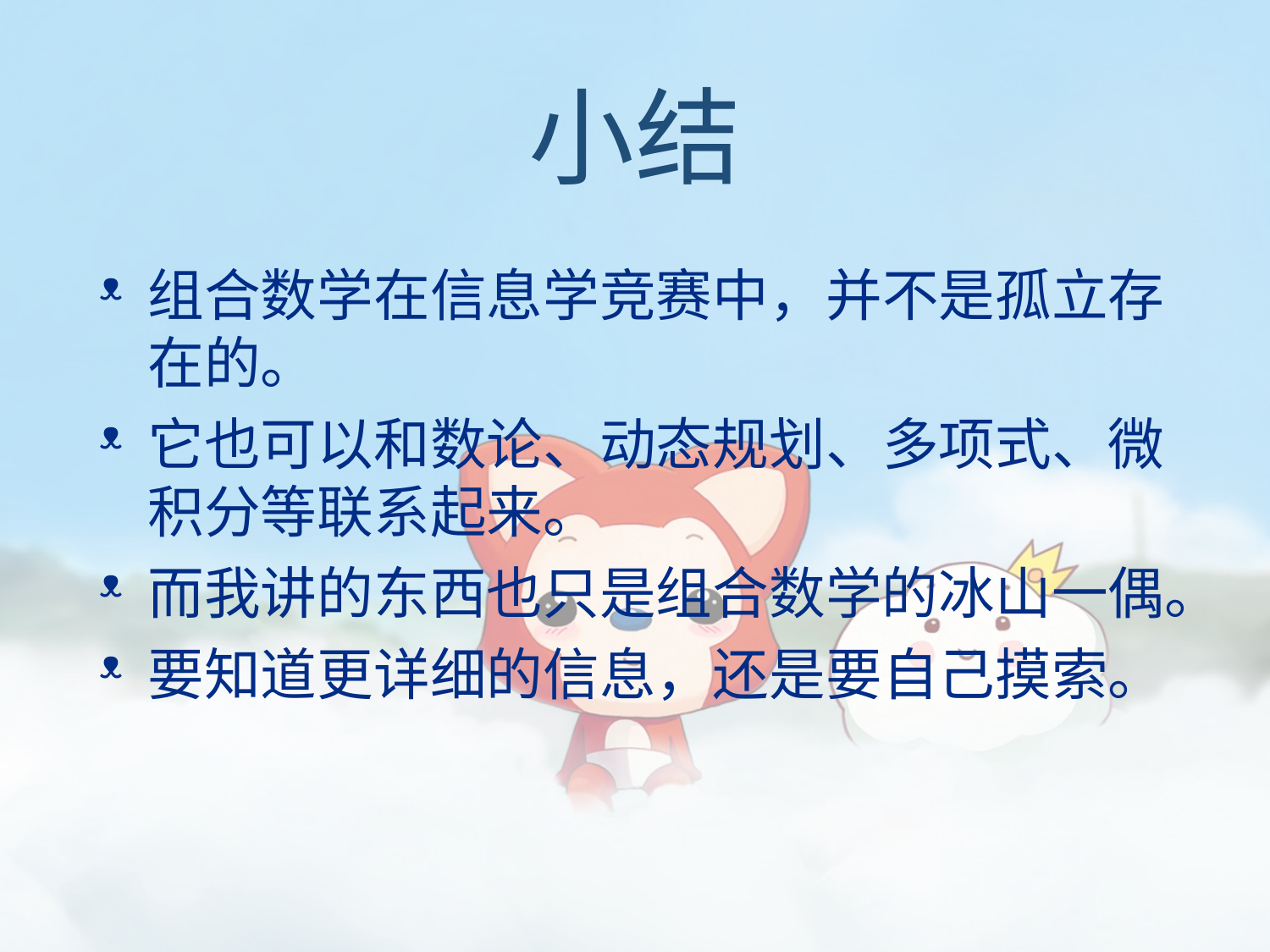

# 小结
组合数学在信息学竞赛中，并不是孤立存在的。
它也可以和数论、动态规划、多项式、微积分等联系起来。
而我讲的东西也只是组合数学的冰山一偶。
要知道更详细的信息，还是要自己摸索。

199